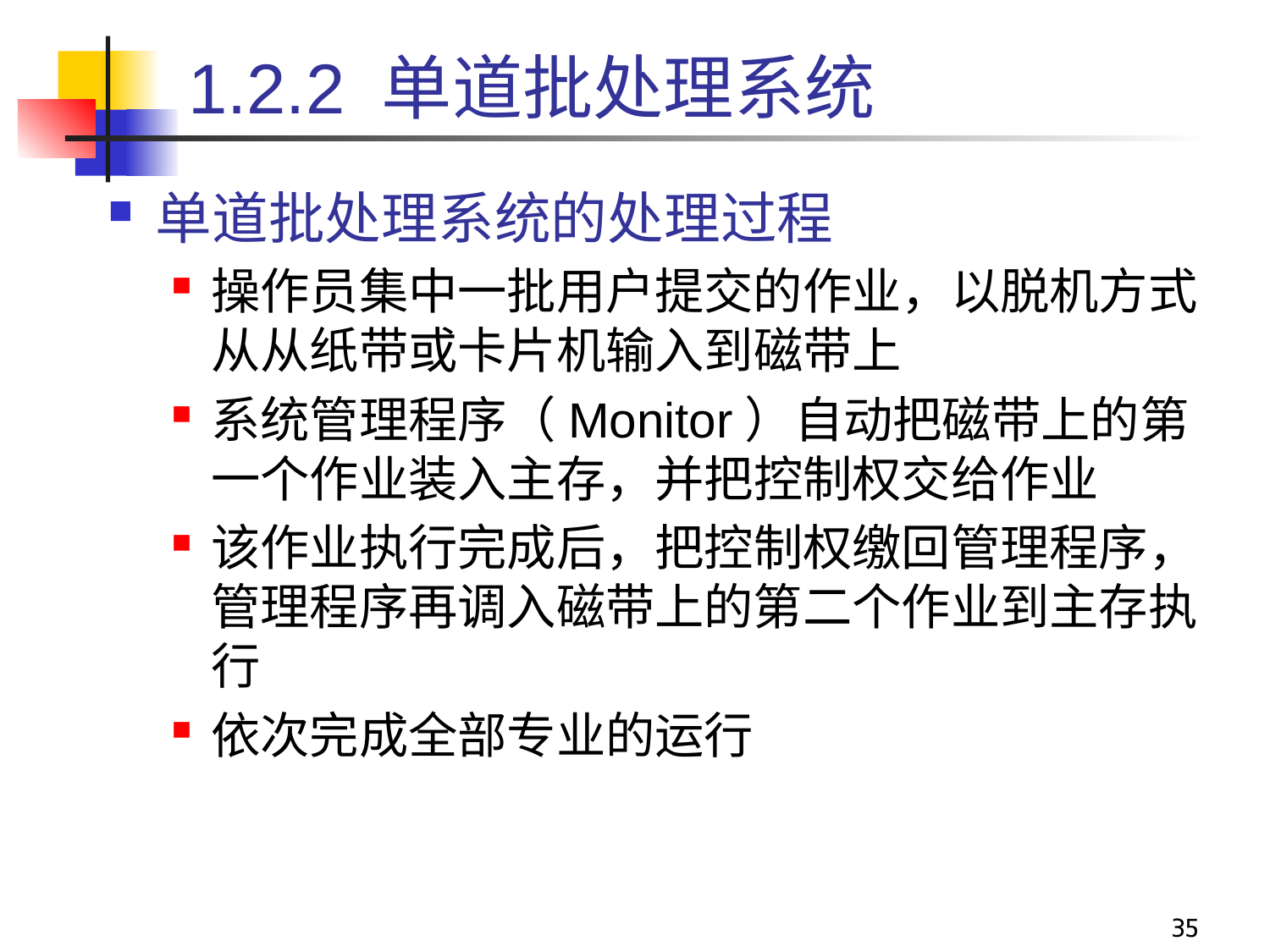

1.2.2 单道批处理系统
单道批处理系统的处理过程
操作员集中一批用户提交的作业，以脱机方式从从纸带或卡片机输入到磁带上
系统管理程序（Monitor）自动把磁带上的第一个作业装入主存，并把控制权交给作业
该作业执行完成后，把控制权缴回管理程序，管理程序再调入磁带上的第二个作业到主存执行
依次完成全部专业的运行
35